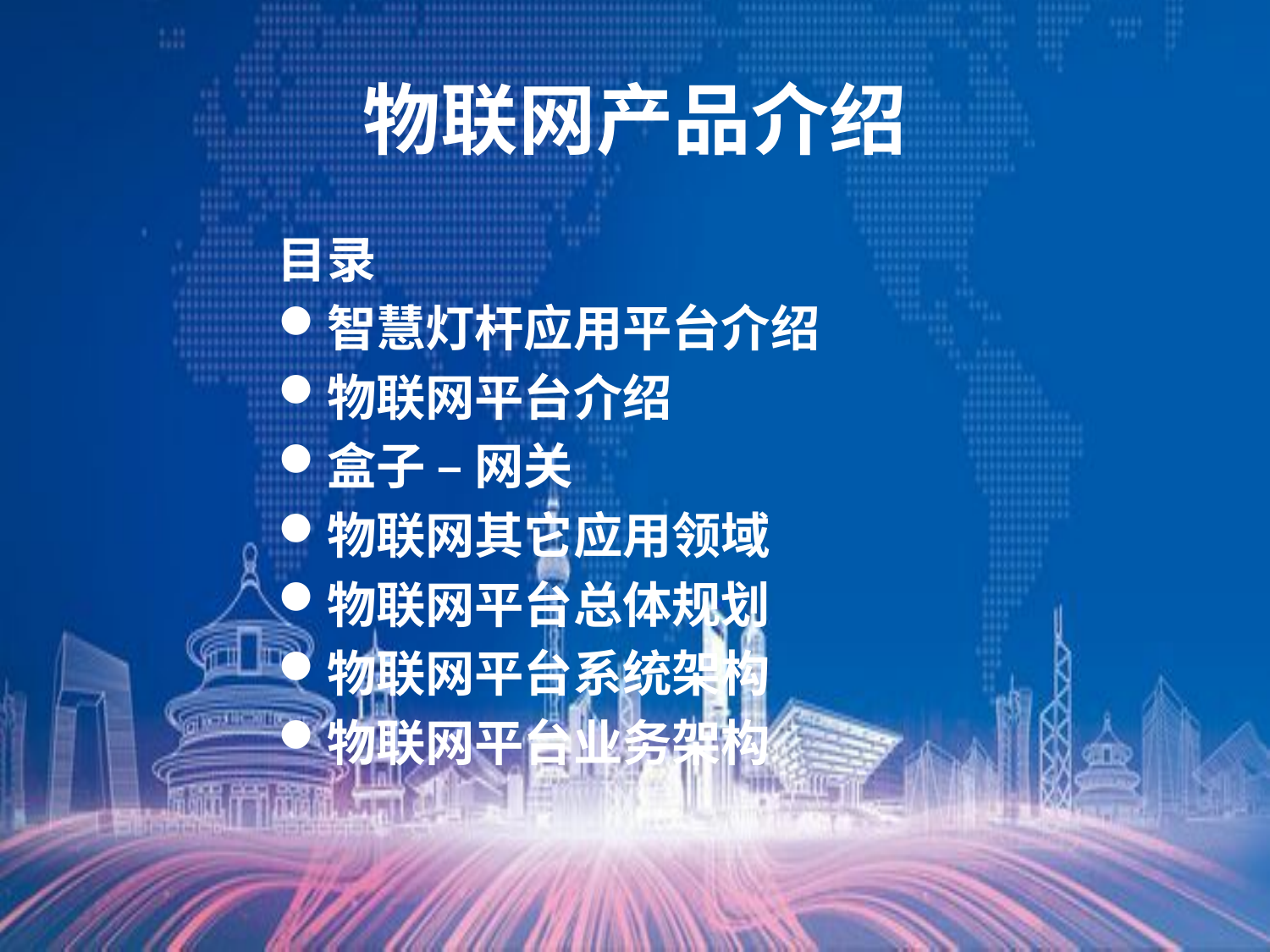

# 物联网产品介绍
目录
智慧灯杆应用平台介绍
物联网平台介绍
盒子 – 网关
物联网其它应用领域
物联网平台总体规划
物联网平台系统架构
物联网平台业务架构